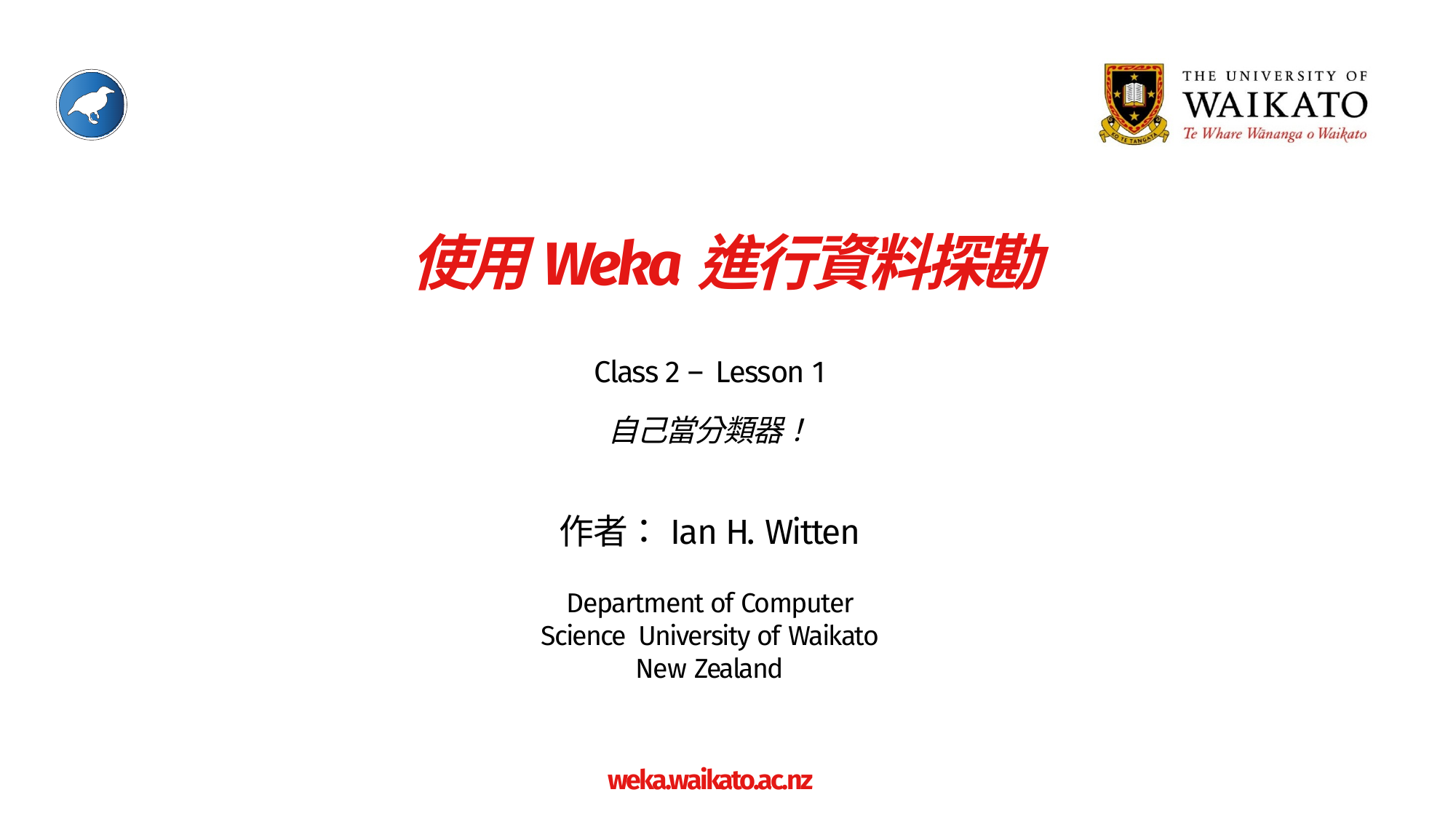

# 使用Weka進行資料探勘
Class 2 – Lesson 1
自己當分類器！

作者：Ian H. Witten

Department of Computer Science  University of Waikato
New Zealand

weka.waikato.ac.nz